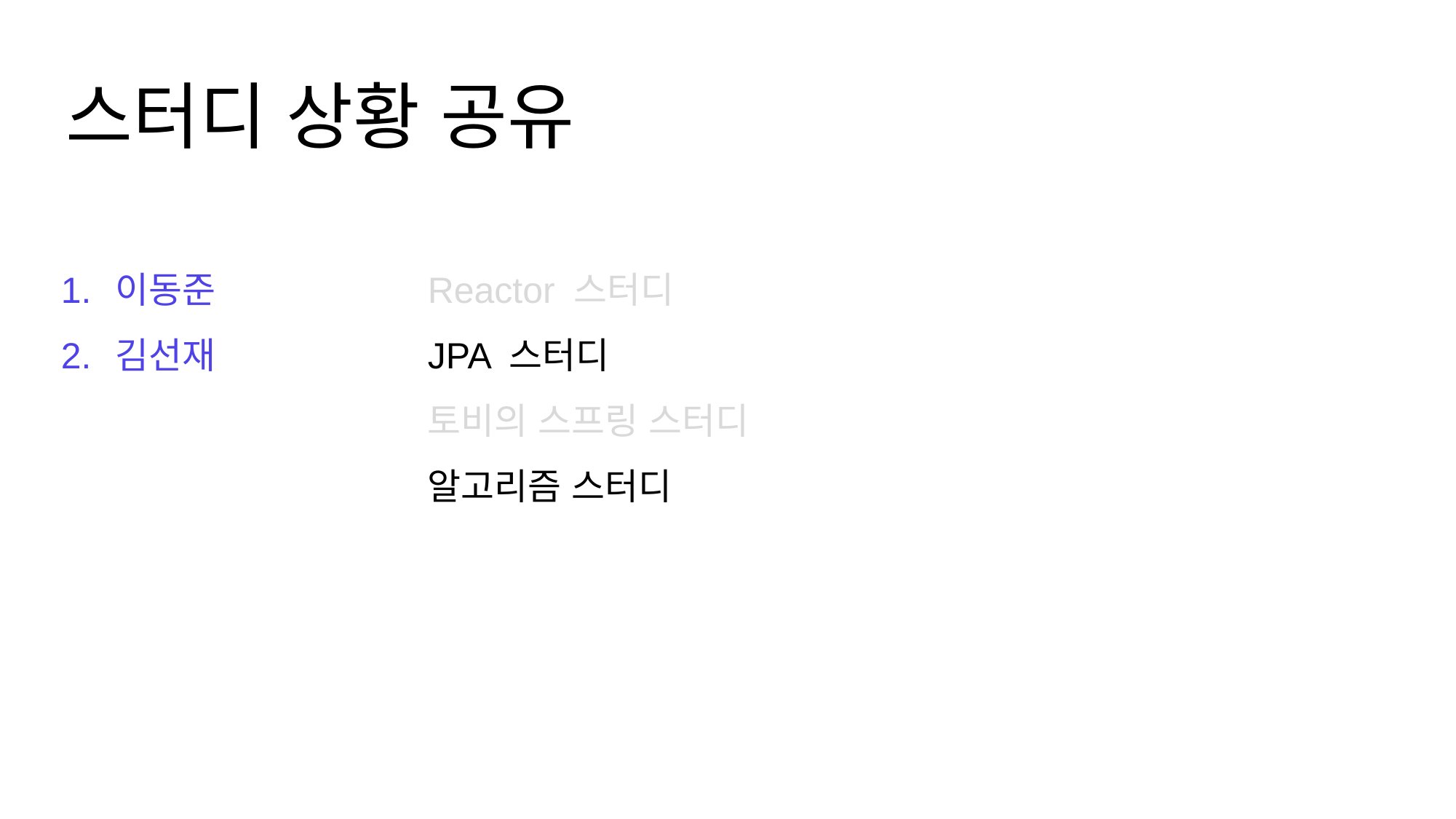

스터디 상황 공유
이동준
김선재
Reactor 스터디
JPA 스터디
토비의 스프링 스터디
알고리즘 스터디